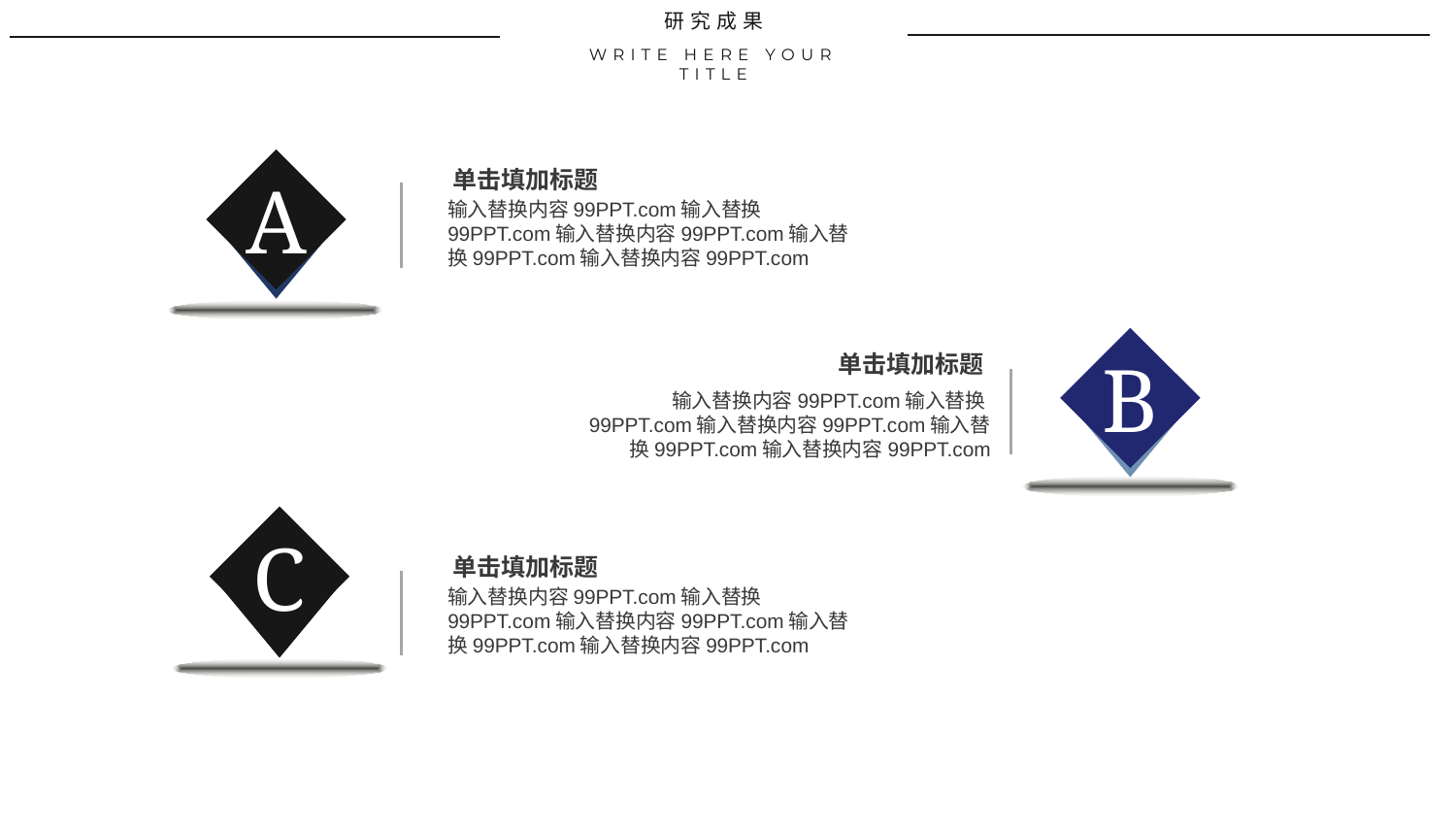

研究成果
WRITE HERE YOUR TITLE
A

B

C

单击填加标题
输入替换内容99PPT.com输入替换99PPT.com输入替换内容99PPT.com输入替换99PPT.com输入替换内容99PPT.com

单击填加标题
输入替换内容99PPT.com输入替换99PPT.com输入替换内容99PPT.com输入替换99PPT.com输入替换内容99PPT.com

单击填加标题
输入替换内容99PPT.com输入替换99PPT.com输入替换内容99PPT.com输入替换99PPT.com输入替换内容99PPT.com